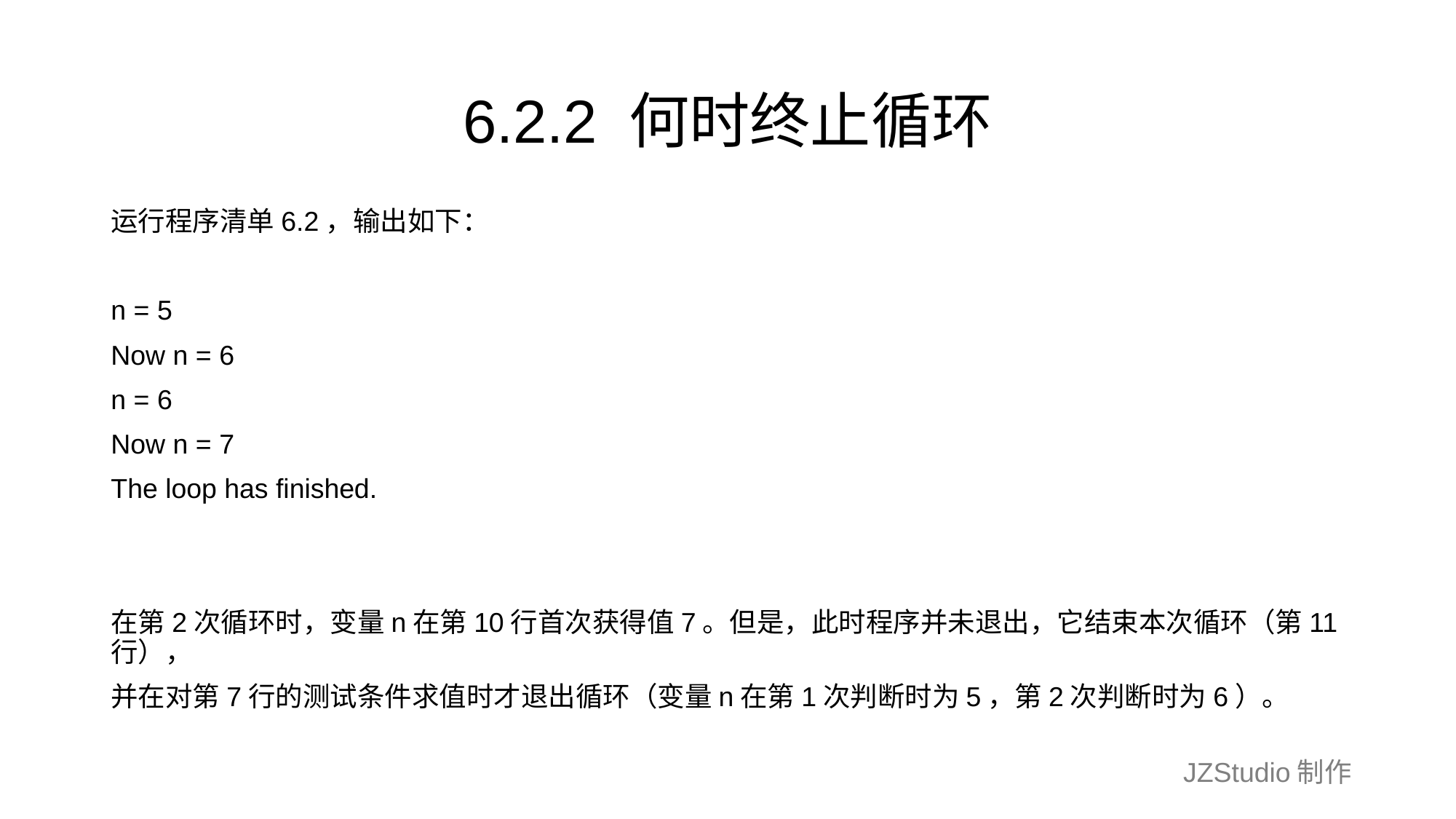

# 6.2.2 何时终止循环
运行程序清单6.2，输出如下：

n = 5
Now n = 6
n = 6
Now n = 7
The loop has finished.

在第2次循环时，变量n在第10行首次获得值7。但是，此时程序并未退出，它结束本次循环（第11行），
并在对第7行的测试条件求值时才退出循环（变量n在第1次判断时为5，第2次判断时为6）。